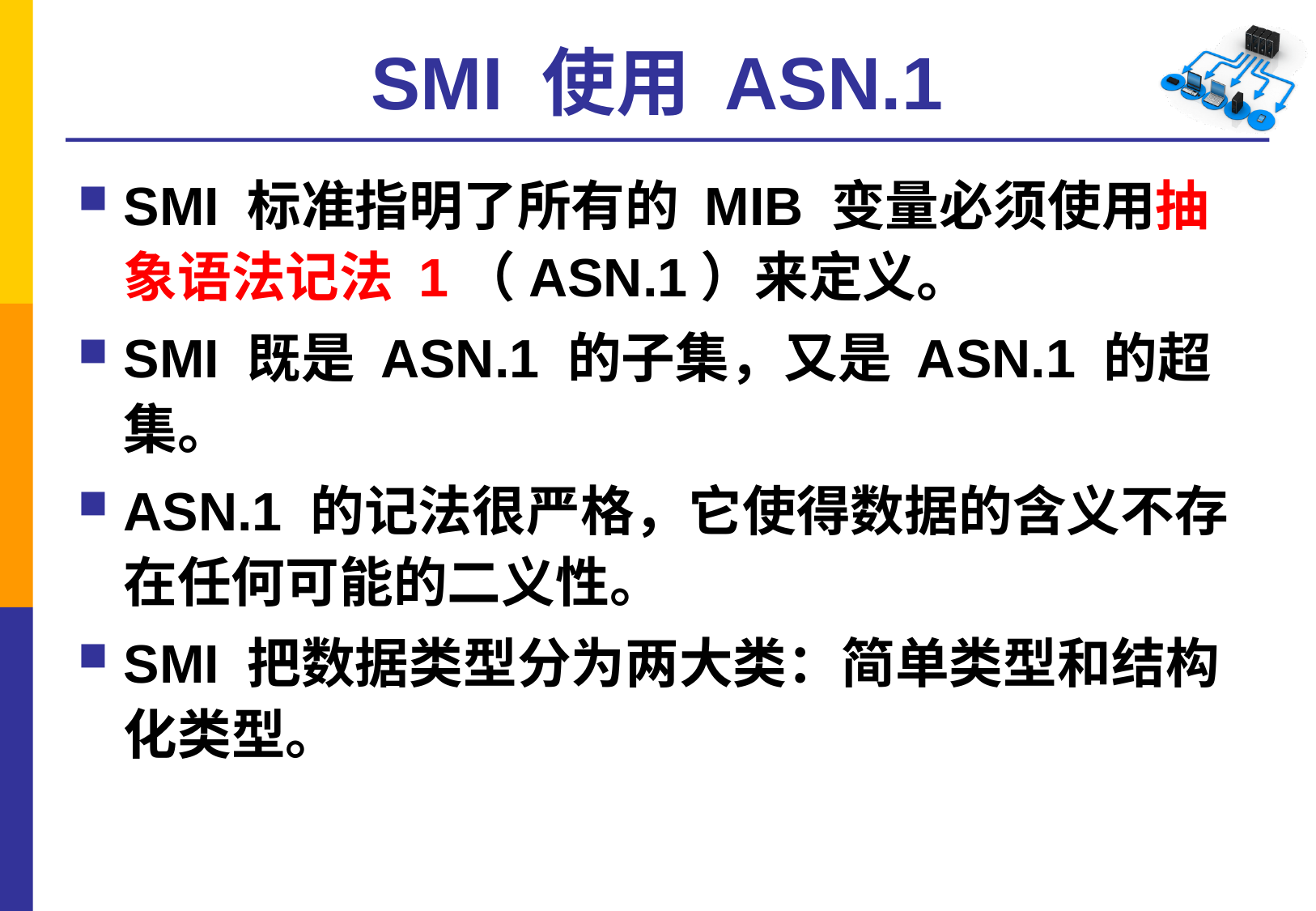

# SMI 使用 ASN.1
SMI 标准指明了所有的 MIB 变量必须使用抽象语法记法 1（ASN.1）来定义。
SMI 既是 ASN.1 的子集，又是 ASN.1 的超集。
ASN.1 的记法很严格，它使得数据的含义不存在任何可能的二义性。
SMI 把数据类型分为两大类：简单类型和结构化类型。